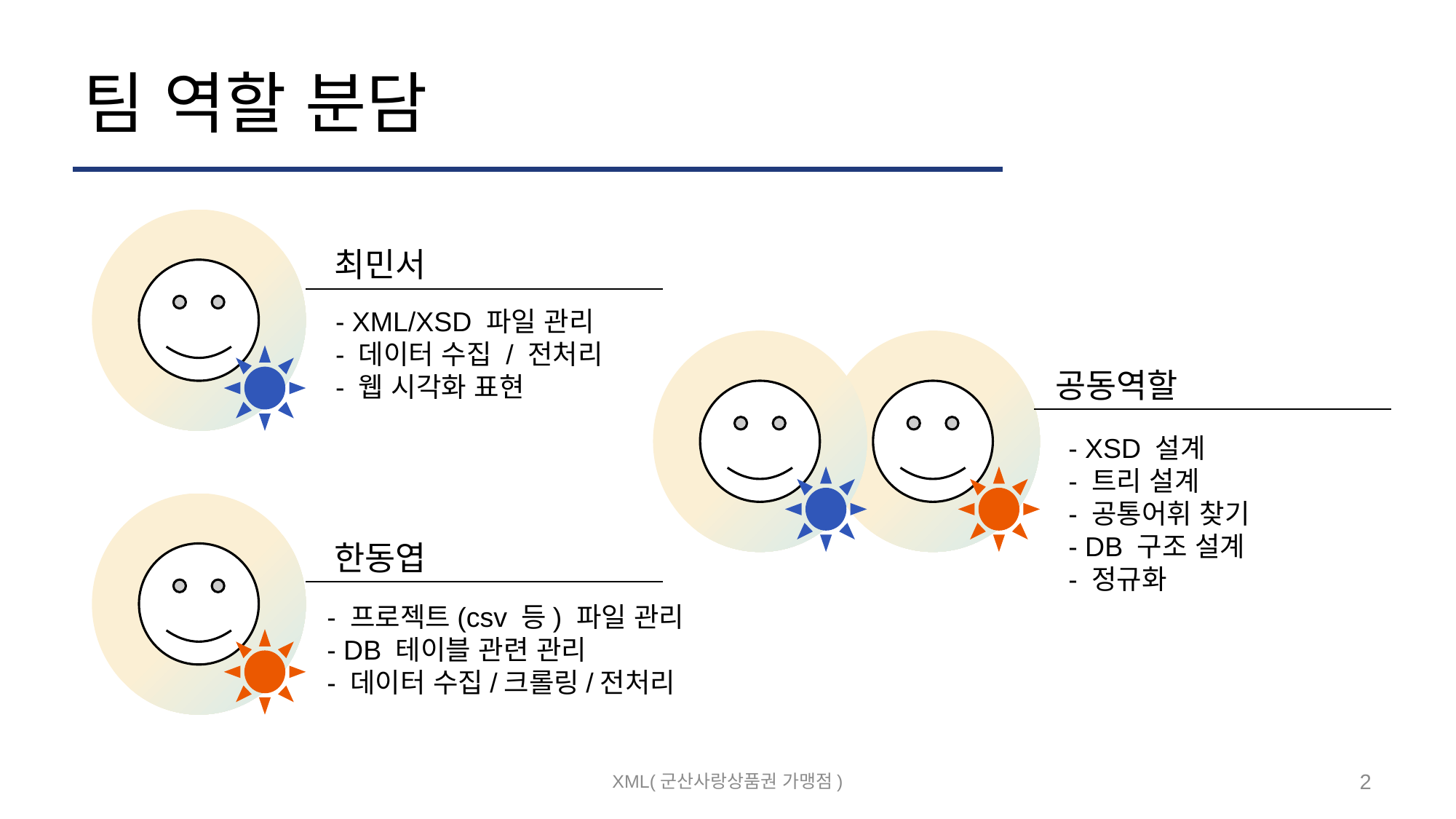

# 팀 역할 분담

최민서

- XML/XSD 파일 관리
- 데이터 수집 / 전처리
- 웹 시각화 표현

공동역할

- XSD 설계
- 트리 설계
- 공통어휘 찾기
- DB 구조 설계
- 정규화

한동엽

- 프로젝트(csv 등) 파일 관리
- DB 테이블 관련 관리
- 데이터 수집/크롤링/전처리

XML(군산사랑상품권 가맹점)
2